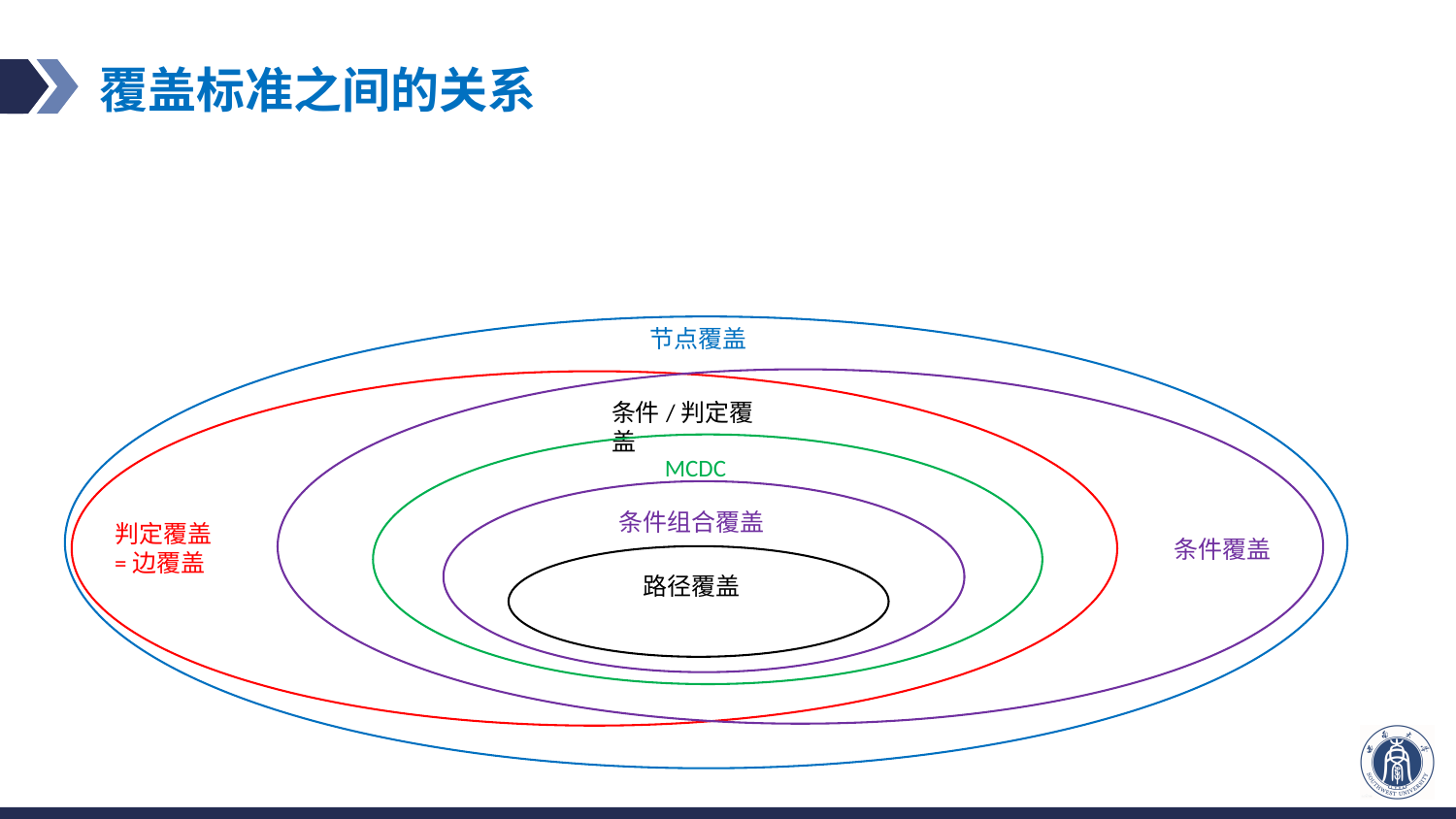

# 覆盖标准之间的关系

节点覆盖

条件/判定覆盖

MCDC

条件组合覆盖
判定覆盖=边覆盖
条件覆盖

路径覆盖